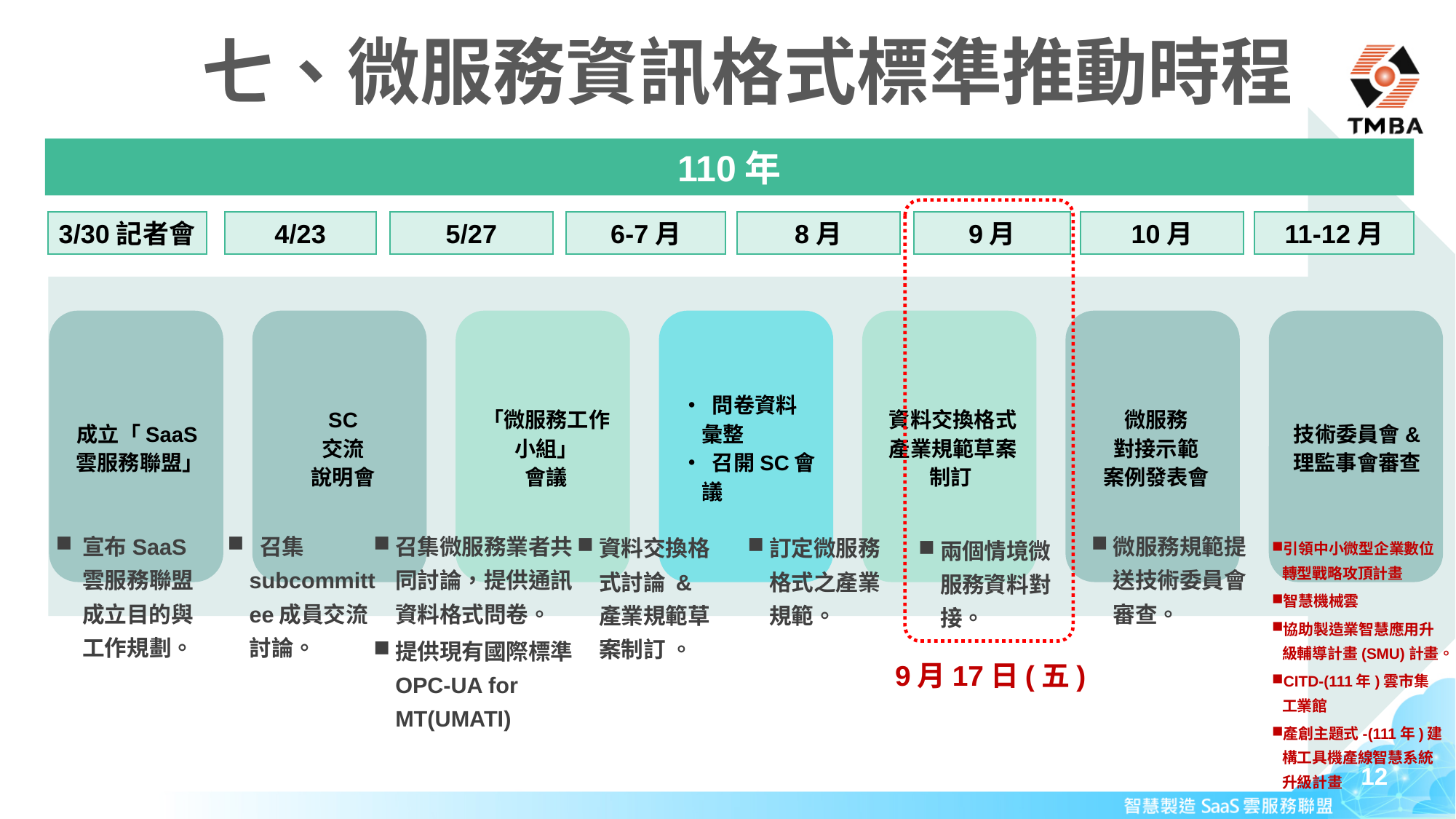

# 七、微服務資訊格式標準推動時程
成立「SaaS雲服務聯盟」
SC
交流
說明會
「微服務工作小組」
會議
• 問卷資料彙整
• 召開SC會議
資料交換格式產業規範草案制訂
微服務
對接示範
案例發表會
技術委員會&理監事會審查
微服務規範公告&正式上路
110年
3/30記者會
4/23
5/27
6-7月
8月
9月
10月
11-12月
宣布SaaS雲服務聯盟成立目的與工作規劃。
召集微服務業者共同討論，提供通訊資料格式問卷。
提供現有國際標準OPC-UA for MT(UMATI)
微服務規範提送技術委員會審查。
 召集subcommittee成員交流討論。
訂定微服務格式之產業規範。
資料交換格式討論 & 產業規範草案制訂 。
兩個情境微服務資料對接。

引領中小微型企業數位轉型戰略攻頂計畫
智慧機械雲
協助製造業智慧應用升級輔導計畫(SMU)計畫。
CITD-(111年)雲市集工業館
產創主題式-(111年)建構工具機產線智慧系統升級計畫
9月17日(五)
12